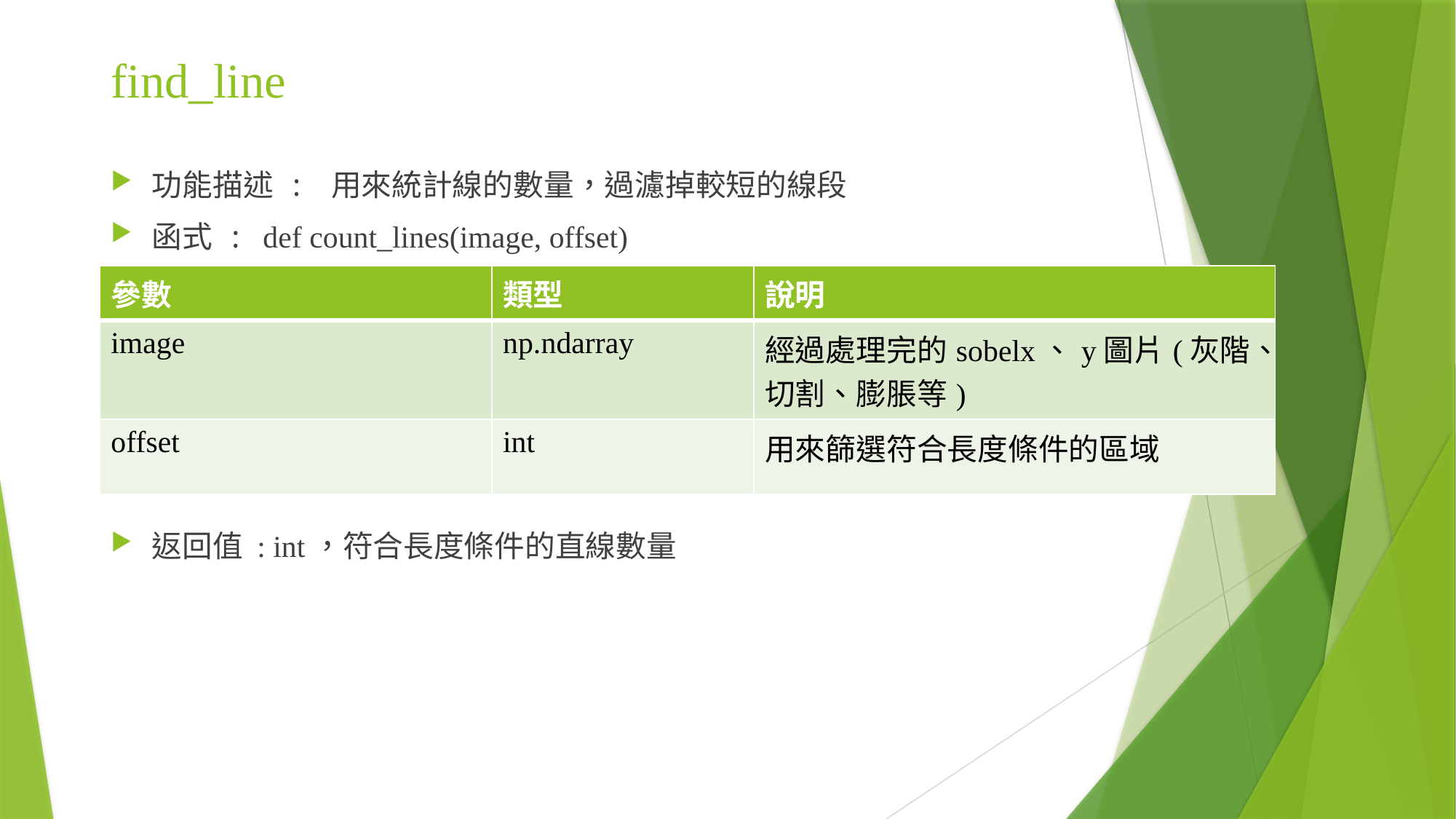

# find_line
功能描述 : 用來統計線的數量，過濾掉較短的線段
函式 : def count_lines(image, offset)

返回值 : int，符合長度條件的直線數量

| 參數 | 類型 | 說明 |
| --- | --- | --- |
| image | np.ndarray | 經過處理完的sobelx、y圖片(灰階、切割、膨脹等) |
| offset | int | 用來篩選符合長度條件的區域 |